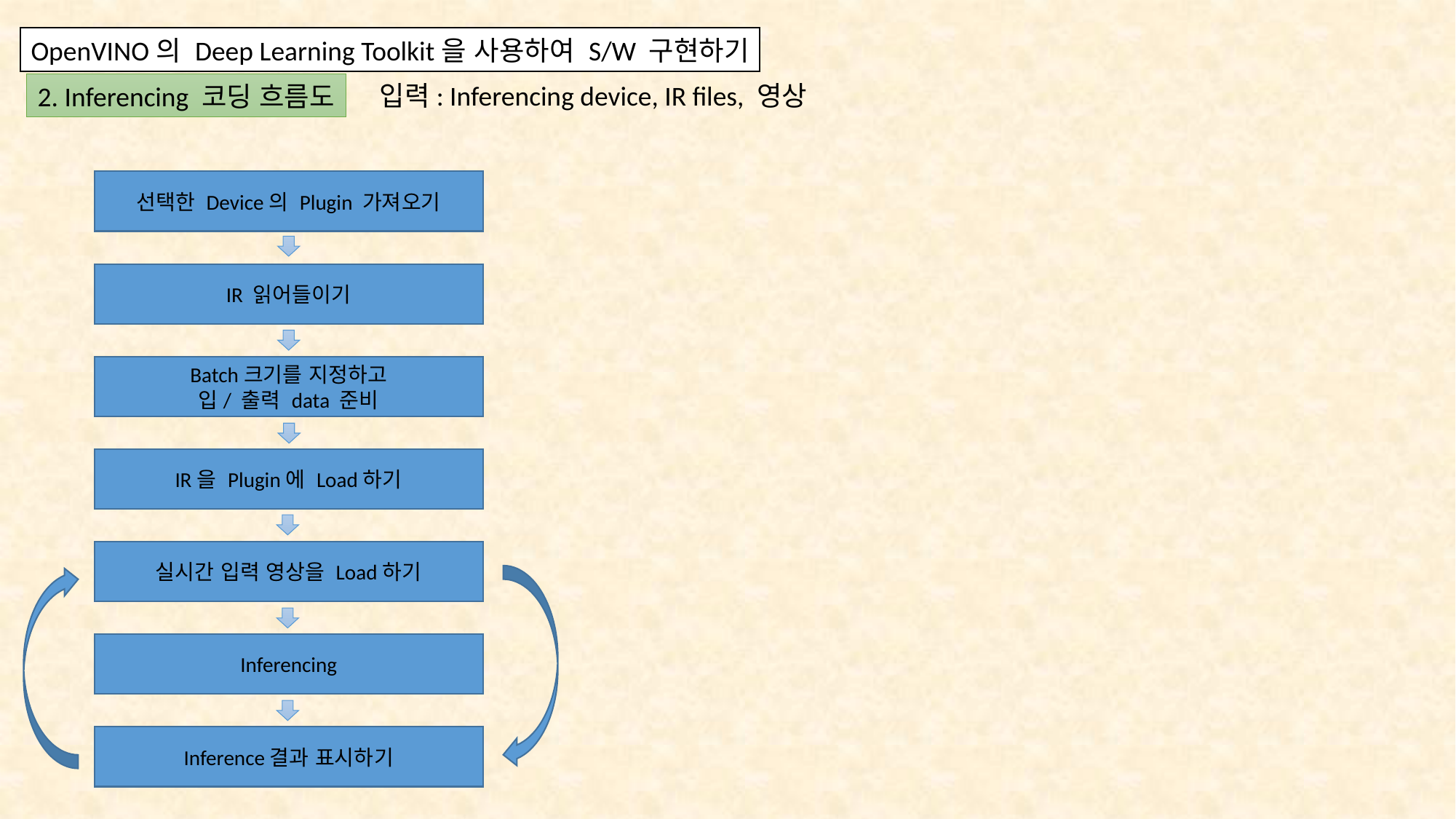

OpenVINO의 Deep Learning Toolkit을 사용하여 S/W 구현하기
입력: Inferencing device, IR files, 영상
2. Inferencing 코딩 흐름도
선택한 Device의 Plugin 가져오기

IR 읽어들이기

Batch크기를 지정하고
입/ 출력 data 준비

IR을 Plugin에 Load하기

실시간 입력 영상을 Load하기

Inferencing

Inference결과 표시하기